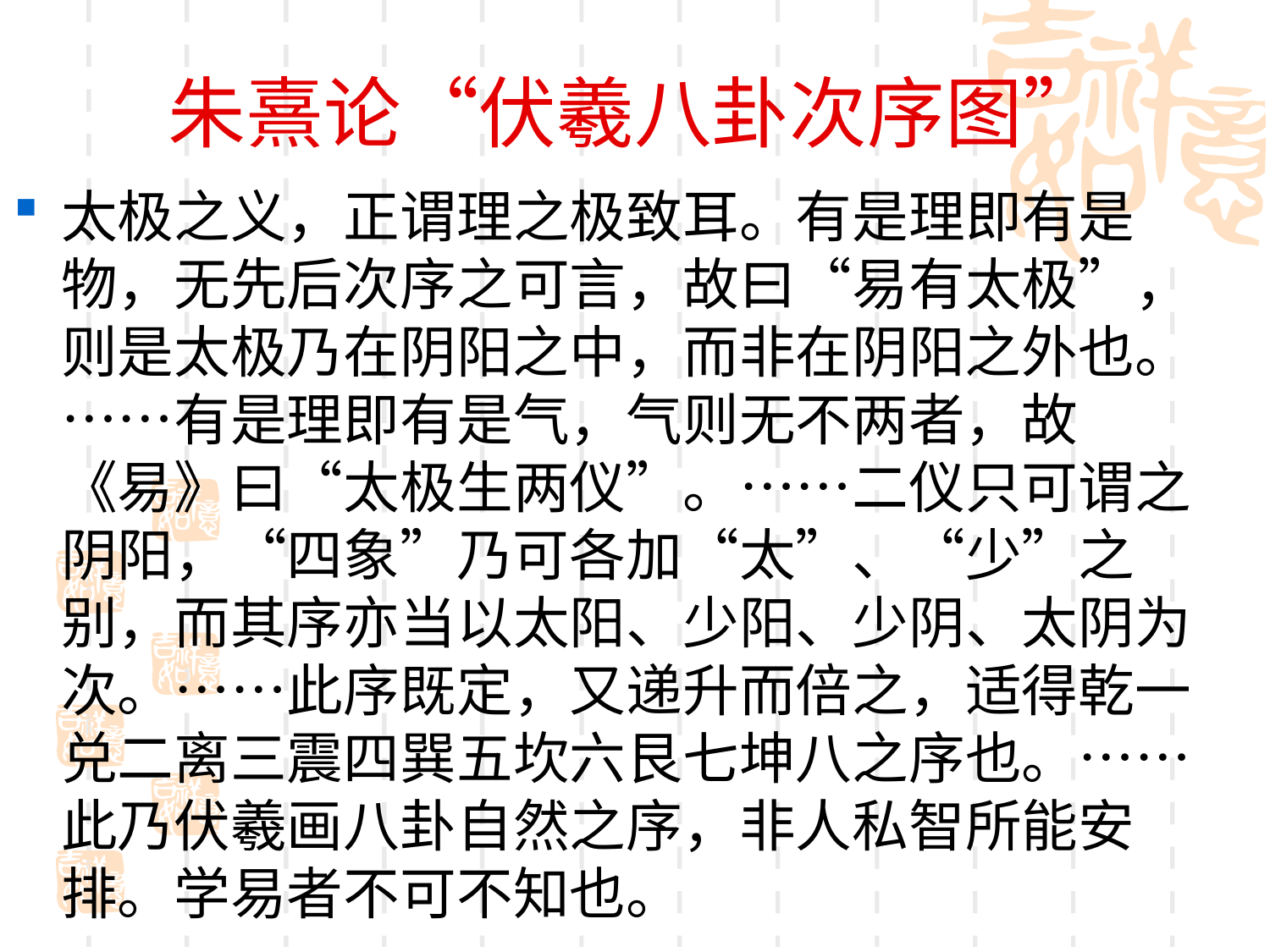

# 朱熹论“伏羲八卦次序图”
太极之义，正谓理之极致耳。有是理即有是物，无先后次序之可言，故曰“易有太极”，则是太极乃在阴阳之中，而非在阴阳之外也。……有是理即有是气，气则无不两者，故《易》曰“太极生两仪”。……二仪只可谓之阴阳，“四象”乃可各加“太”、“少”之别，而其序亦当以太阳、少阳、少阴、太阴为次。……此序既定，又递升而倍之，适得乾一兑二离三震四巽五坎六艮七坤八之序也。……此乃伏羲画八卦自然之序，非人私智所能安排。学易者不可不知也。